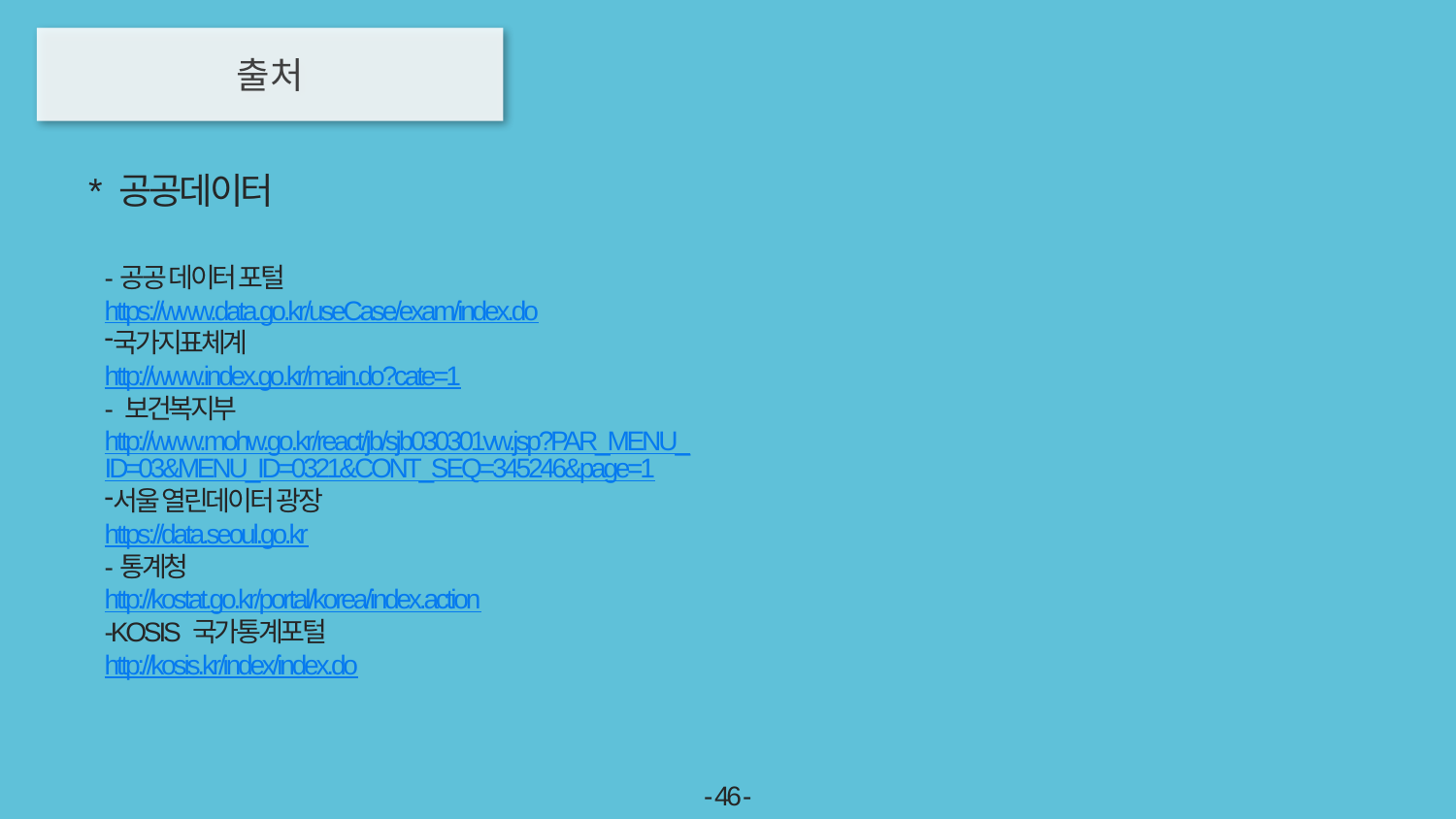

출처
* 공공데이터
-공공 데이터 포털
https://www.data.go.kr/useCase/exam/index.do
국가지표체계
http://www.index.go.kr/main.do?cate=1
- 보건복지부
http://www.mohw.go.kr/react/jb/sjb030301vw.jsp?PAR_MENU_ID=03&MENU_ID=0321&CONT_SEQ=345246&page=1
서울 열린데이터 광장
https://data.seoul.go.kr
-통계청
http://kostat.go.kr/portal/korea/index.action
-KOSIS 국가통계포털
http://kosis.kr/index/index.do

- 46 -